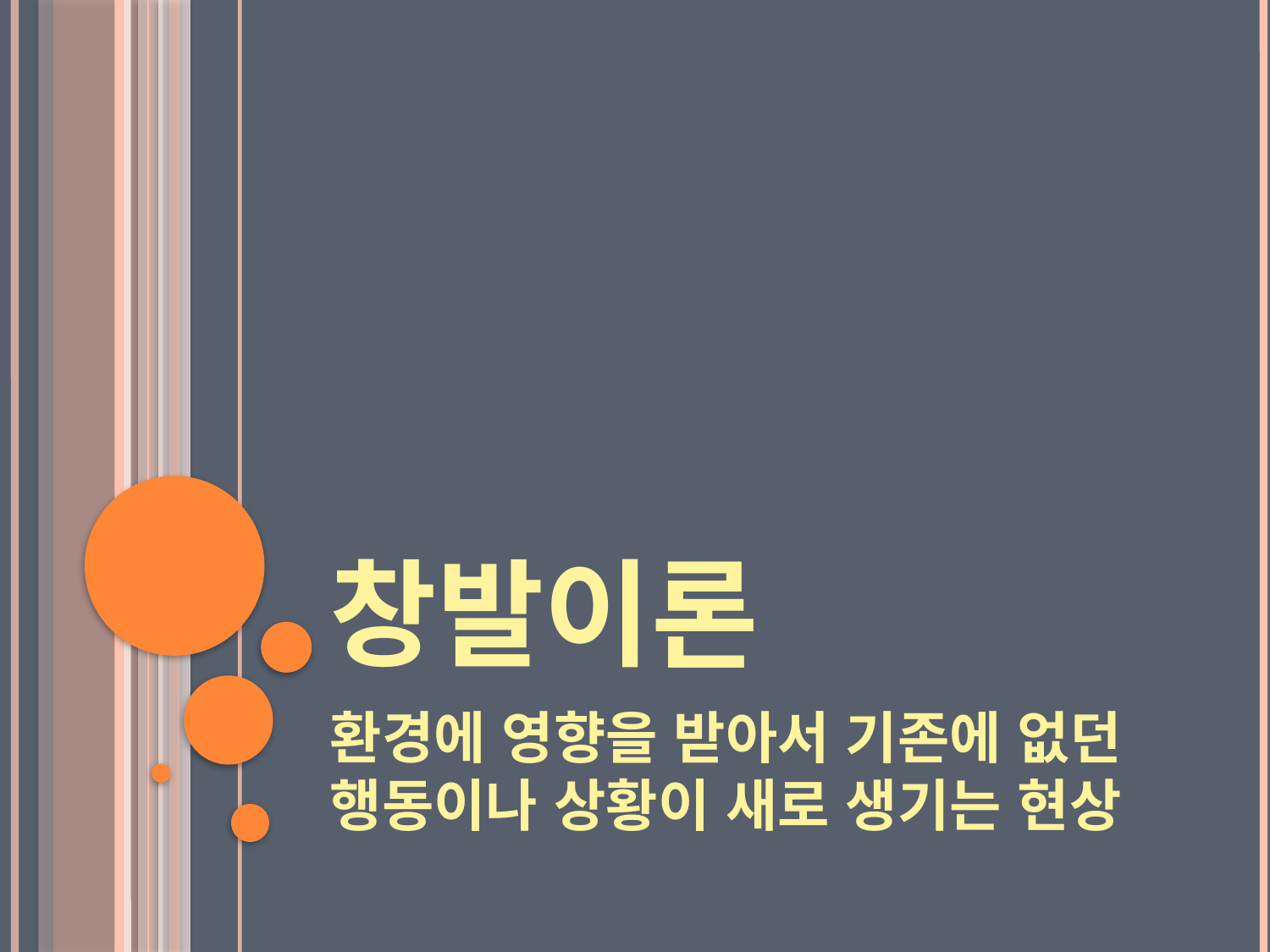

# 창발이론
환경에 영향을 받아서 기존에 없던 행동이나 상황이 새로 생기는 현상